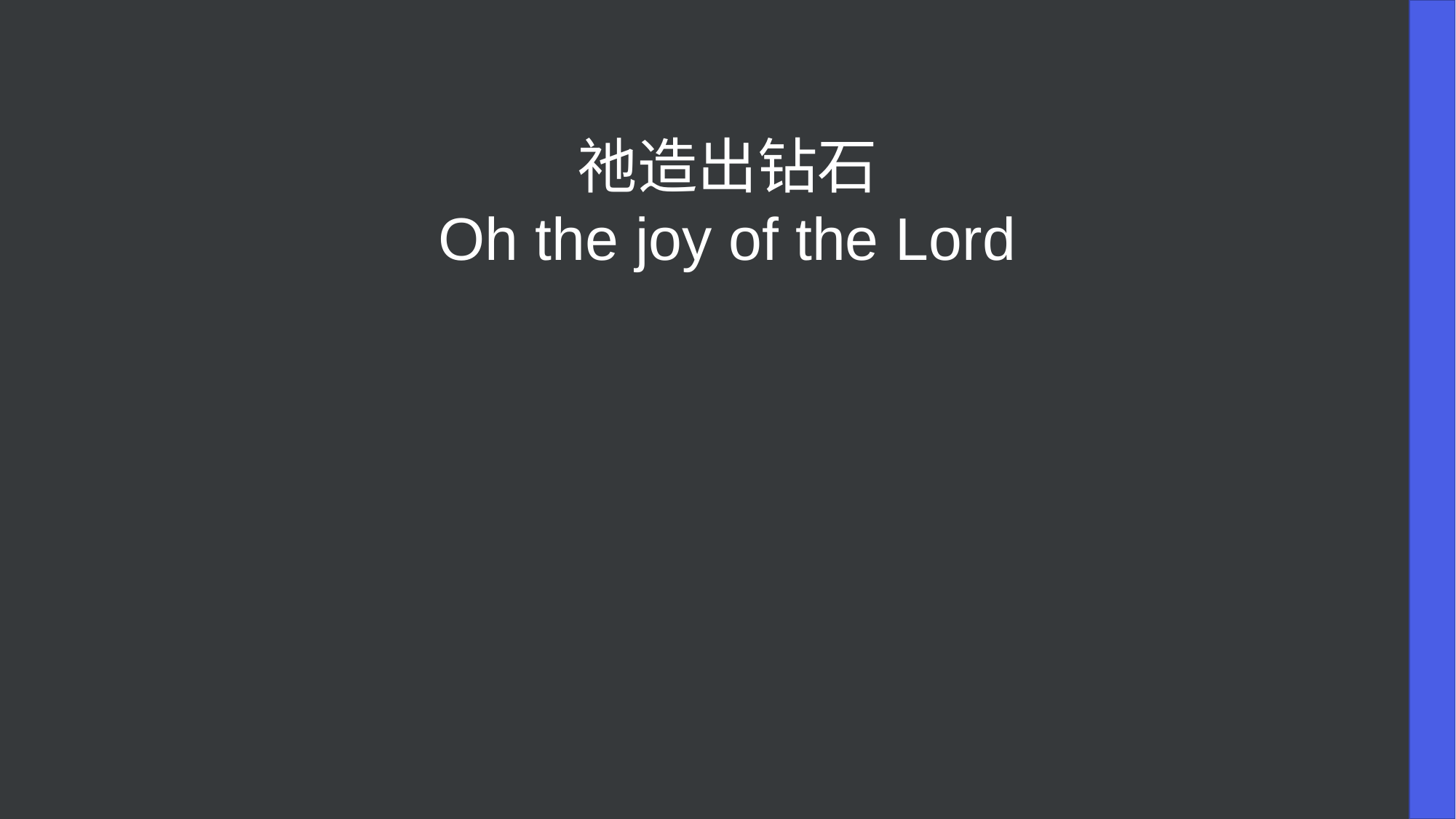

祂造出钻石
Oh the joy of the Lord